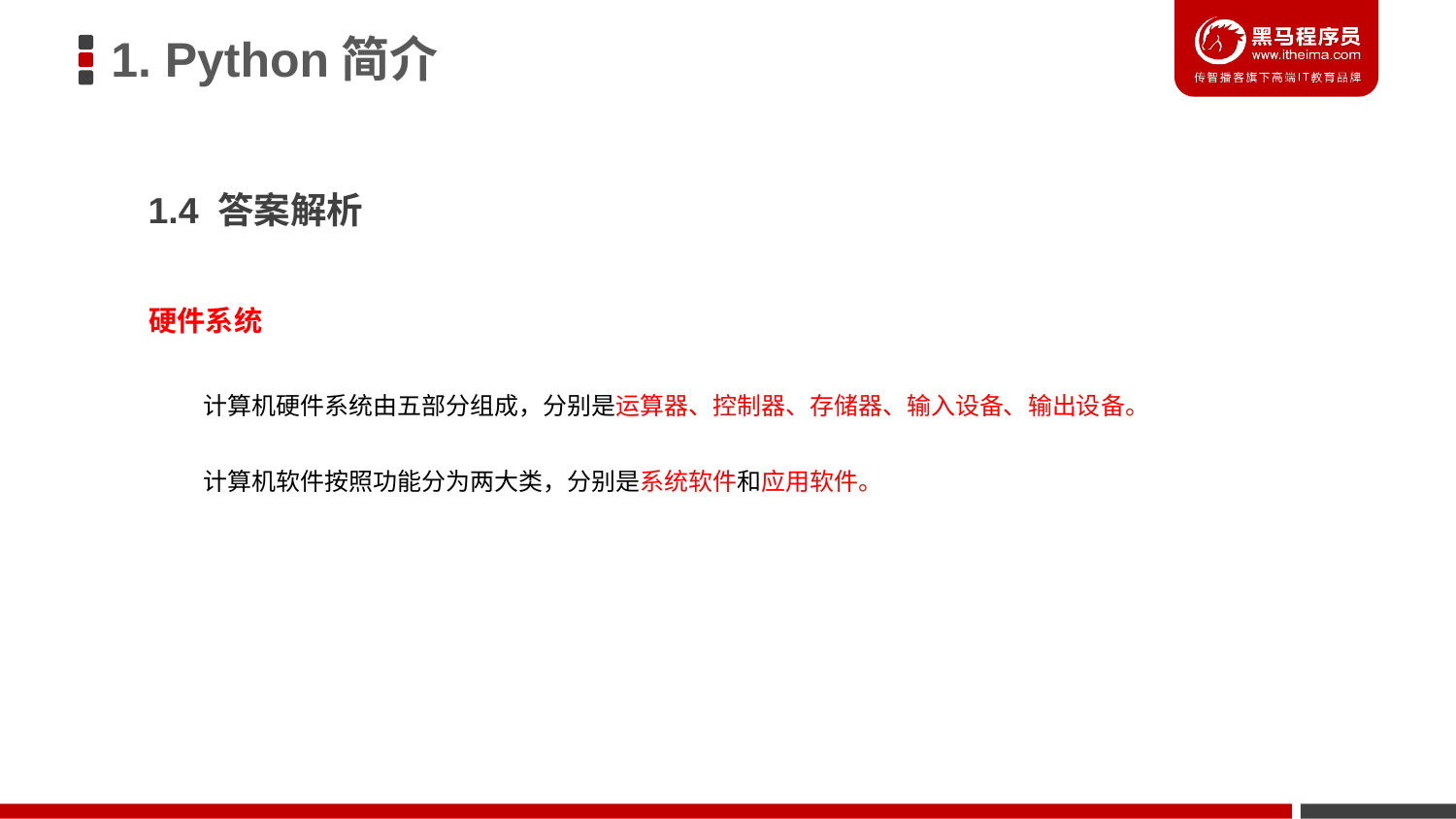

1. Python简介
1.4 答案解析
硬件系统
计算机硬件系统由五部分组成，分别是运算器、控制器、存储器、输入设备、输出设备。

计算机软件按照功能分为两大类，分别是系统软件和应用软件。